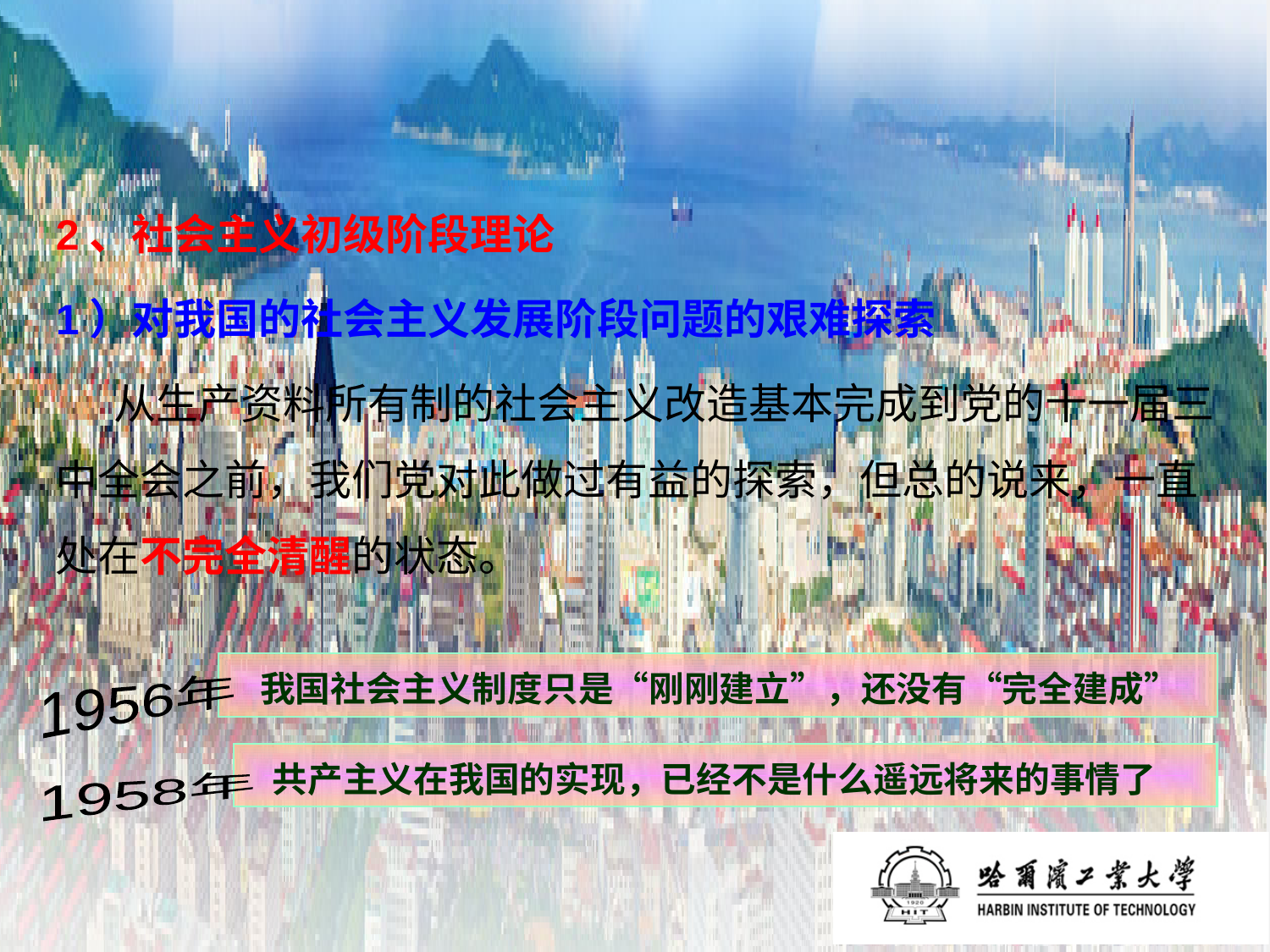

2、社会主义初级阶段理论
1）对我国的社会主义发展阶段问题的艰难探索
     从生产资料所有制的社会主义改造基本完成到党的十一届三中全会之前，我们党对此做过有益的探索，但总的说来，一直处在不完全清醒的状态。
  我国社会主义制度只是“刚刚建立”，还没有“完全建成”
1956年
  共产主义在我国的实现，已经不是什么遥远将来的事情了
1958年